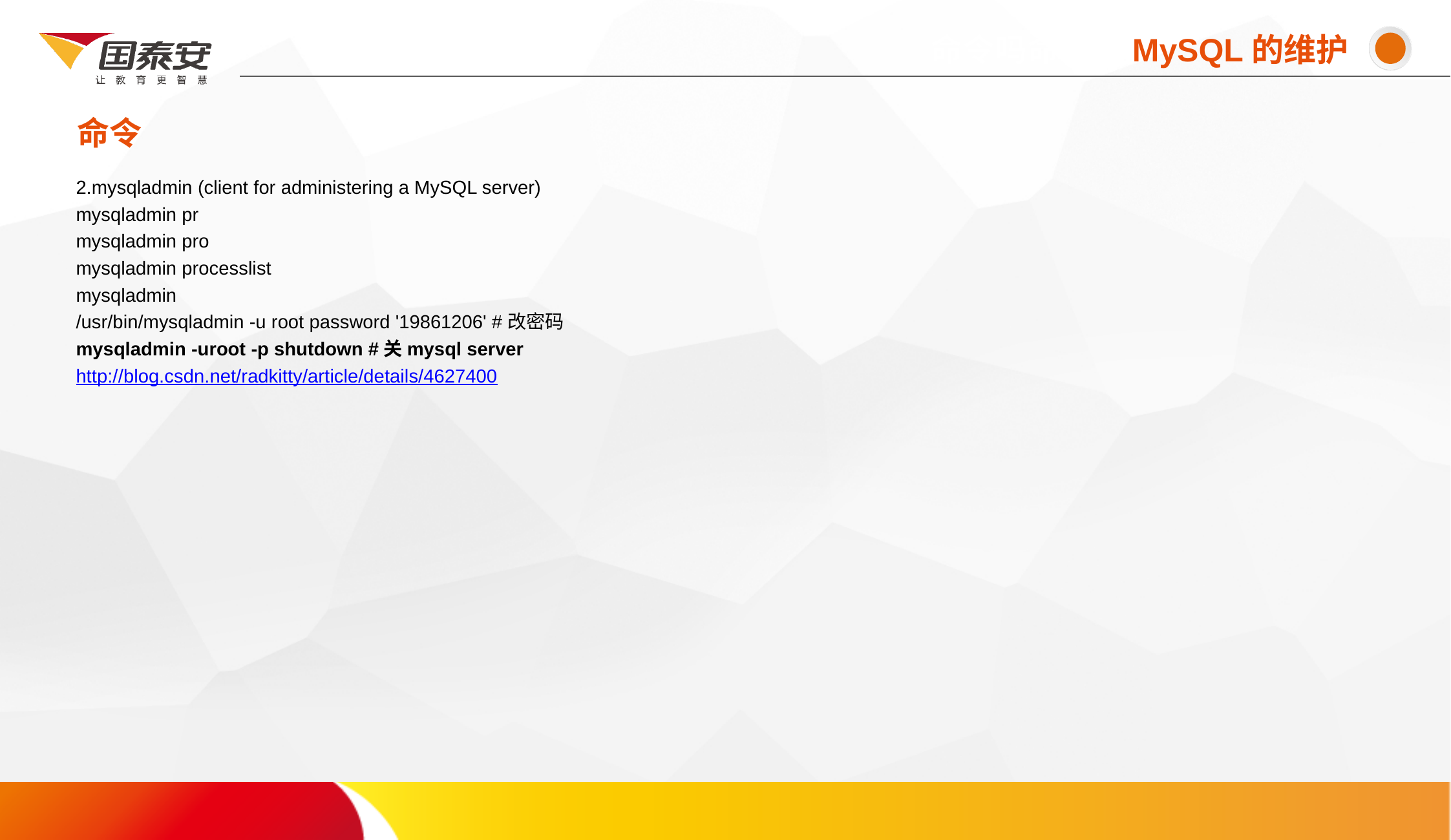

命令吗命令命MySQL的维护
命令

# 2.mysqladmin (client for administering a MySQL server) mysqladmin pr mysqladmin pro mysqladmin processlist mysqladmin /usr/bin/mysqladmin -u root password '19861206' #改密码 mysqladmin -uroot -p shutdown #关mysql server http://blog.csdn.net/radkitty/article/details/4627400